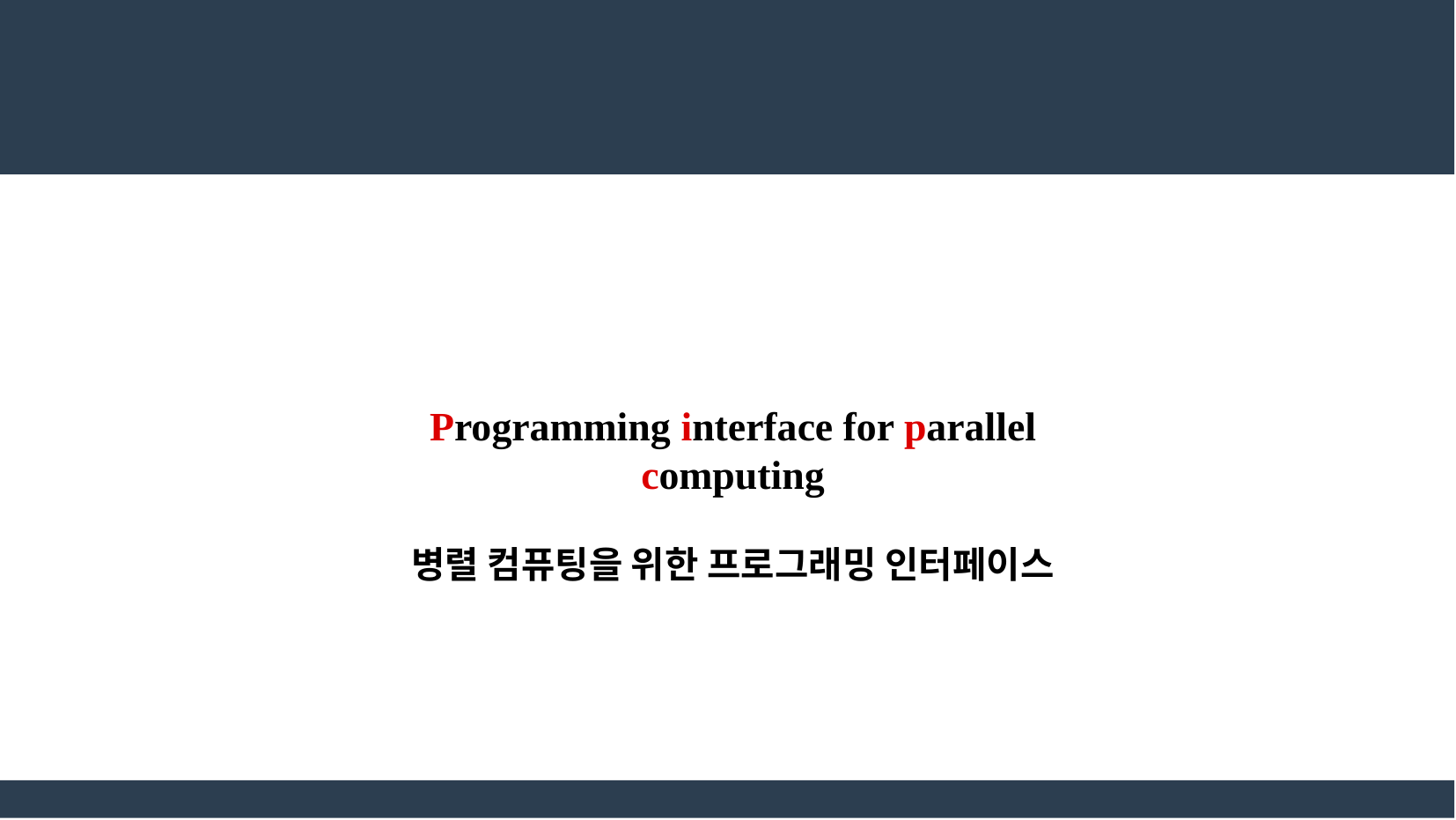

Programming interface for parallel computing

병렬 컴퓨팅을 위한 프로그래밍 인터페이스